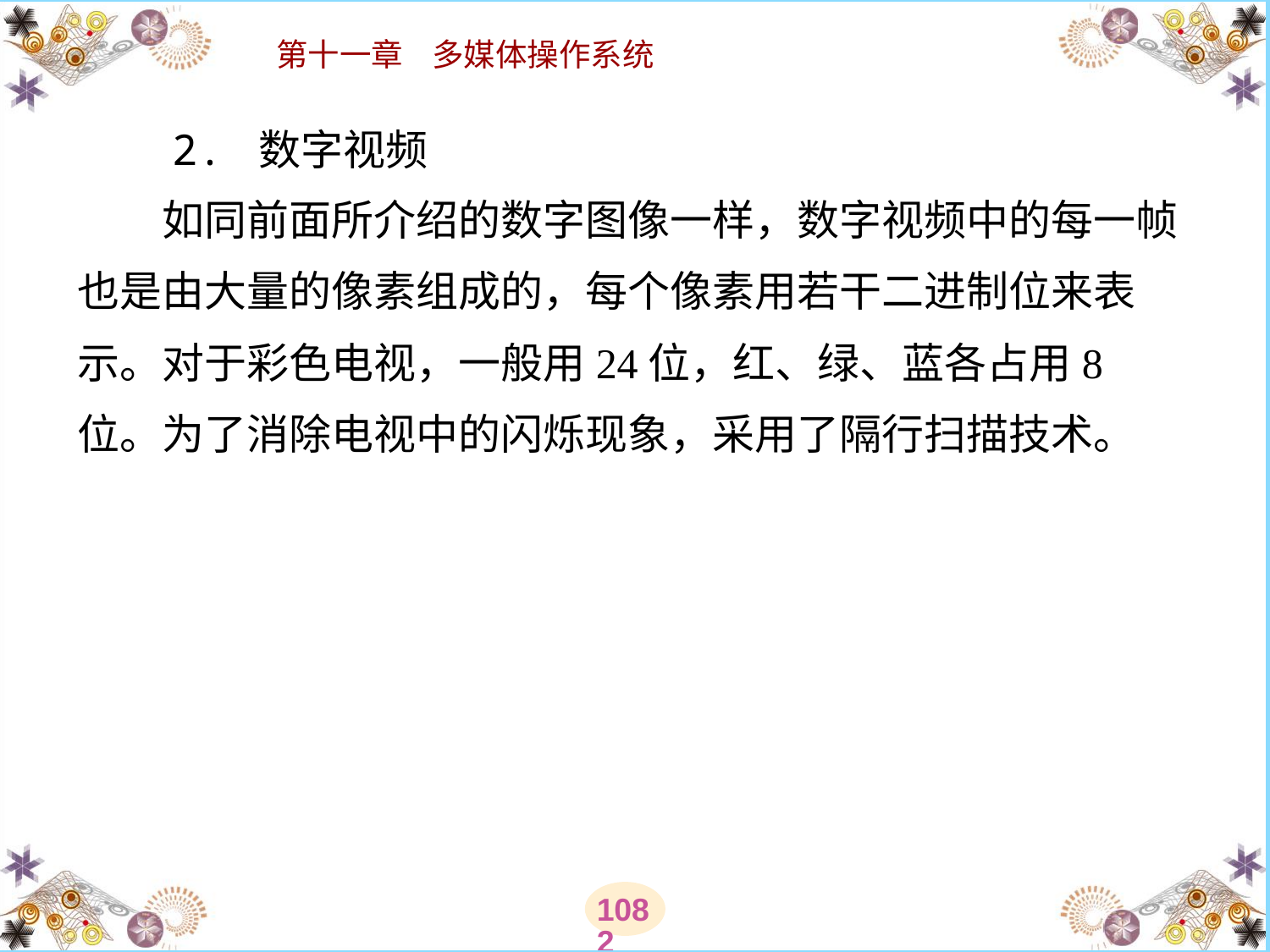

# 2. 数字视频 　　如同前面所介绍的数字图像一样，数字视频中的每一帧也是由大量的像素组成的，每个像素用若干二进制位来表示。对于彩色电视，一般用24位，红、绿、蓝各占用8位。为了消除电视中的闪烁现象，采用了隔行扫描技术。